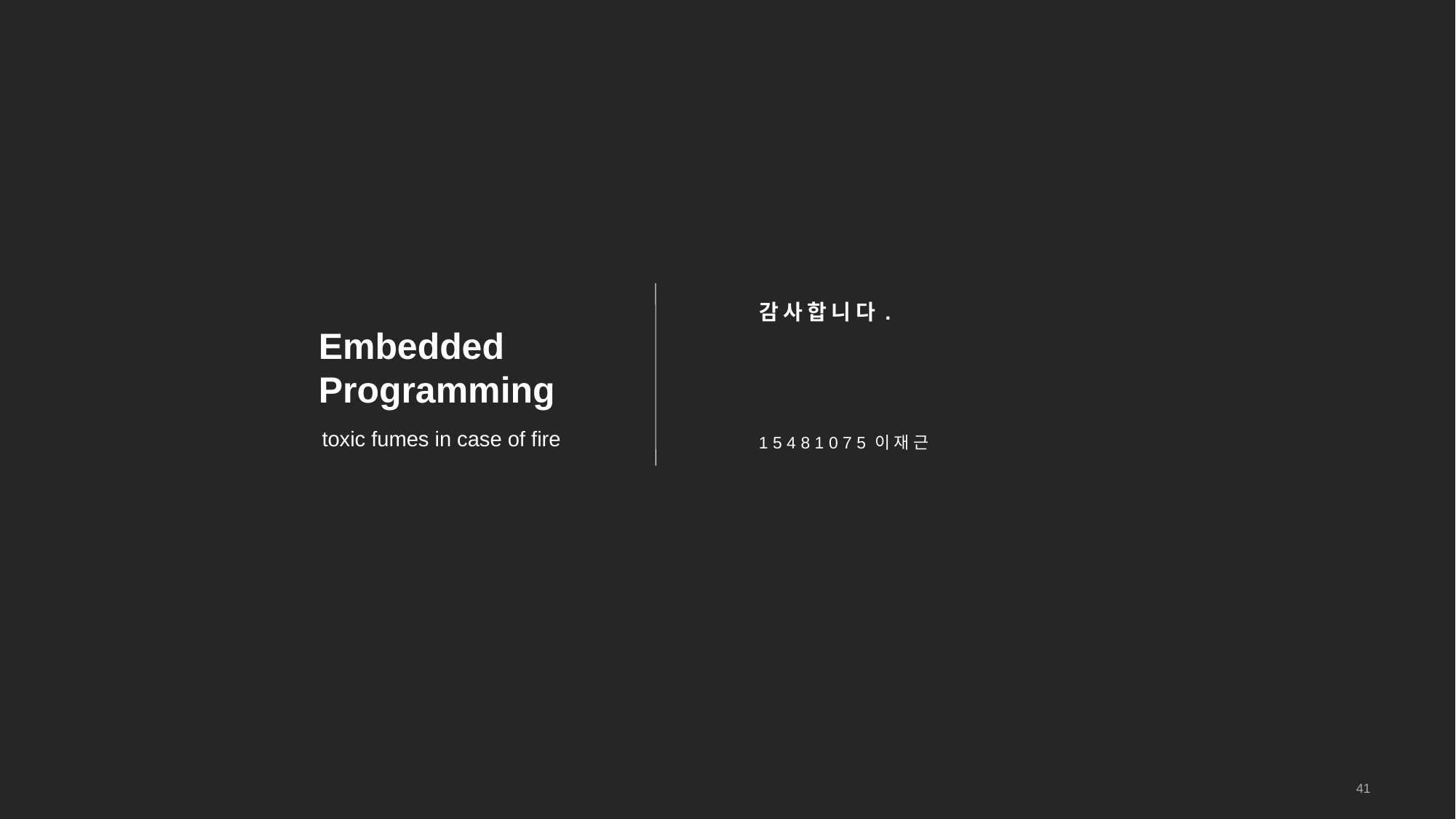

감사합니다.
Embedded Programming
toxic fumes in case of fire

1 5 4 8 1 0 7 5 이 재 근
41